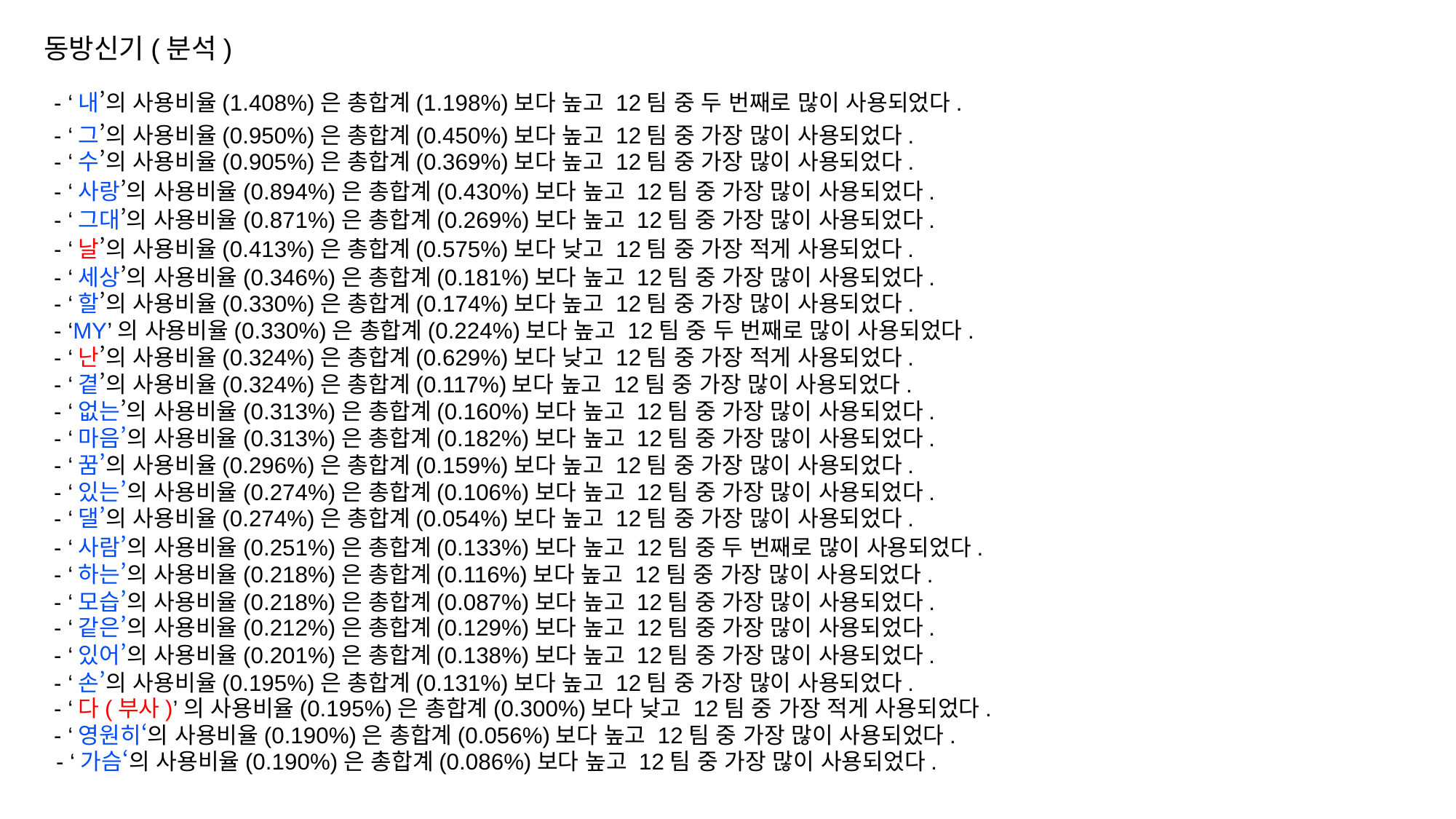

동방신기(분석)
- ‘내’의 사용비율(1.408%)은 총합계(1.198%)보다 높고 12팀 중 두 번째로 많이 사용되었다.
- ‘그’의 사용비율(0.950%)은 총합계(0.450%)보다 높고 12팀 중 가장 많이 사용되었다.
- ‘수’의 사용비율(0.905%)은 총합계(0.369%)보다 높고 12팀 중 가장 많이 사용되었다.
- ‘사랑’의 사용비율(0.894%)은 총합계(0.430%)보다 높고 12팀 중 가장 많이 사용되었다.
- ‘그대’의 사용비율(0.871%)은 총합계(0.269%)보다 높고 12팀 중 가장 많이 사용되었다.
- ‘날’의 사용비율(0.413%)은 총합계(0.575%)보다 낮고 12팀 중 가장 적게 사용되었다.
- ‘세상’의 사용비율(0.346%)은 총합계(0.181%)보다 높고 12팀 중 가장 많이 사용되었다.
- ‘할’의 사용비율(0.330%)은 총합계(0.174%)보다 높고 12팀 중 가장 많이 사용되었다.
- ‘MY’의 사용비율(0.330%)은 총합계(0.224%)보다 높고 12팀 중 두 번째로 많이 사용되었다.
- ‘난’의 사용비율(0.324%)은 총합계(0.629%)보다 낮고 12팀 중 가장 적게 사용되었다.
- ‘곁’의 사용비율(0.324%)은 총합계(0.117%)보다 높고 12팀 중 가장 많이 사용되었다.
- ‘없는’의 사용비율(0.313%)은 총합계(0.160%)보다 높고 12팀 중 가장 많이 사용되었다.
- ‘마음’의 사용비율(0.313%)은 총합계(0.182%)보다 높고 12팀 중 가장 많이 사용되었다.
- ‘꿈’의 사용비율(0.296%)은 총합계(0.159%)보다 높고 12팀 중 가장 많이 사용되었다.
- ‘있는’의 사용비율(0.274%)은 총합계(0.106%)보다 높고 12팀 중 가장 많이 사용되었다.
- ‘댈’의 사용비율(0.274%)은 총합계(0.054%)보다 높고 12팀 중 가장 많이 사용되었다.
- ‘사람’의 사용비율(0.251%)은 총합계(0.133%)보다 높고 12팀 중 두 번째로 많이 사용되었다.
- ‘하는’의 사용비율(0.218%)은 총합계(0.116%)보다 높고 12팀 중 가장 많이 사용되었다.
- ‘모습’의 사용비율(0.218%)은 총합계(0.087%)보다 높고 12팀 중 가장 많이 사용되었다.
- ‘같은’의 사용비율(0.212%)은 총합계(0.129%)보다 높고 12팀 중 가장 많이 사용되었다.
- ‘있어’의 사용비율(0.201%)은 총합계(0.138%)보다 높고 12팀 중 가장 많이 사용되었다.
- ‘손’의 사용비율(0.195%)은 총합계(0.131%)보다 높고 12팀 중 가장 많이 사용되었다.
- ‘다(부사)’의 사용비율(0.195%)은 총합계(0.300%)보다 낮고 12팀 중 가장 적게 사용되었다.
- ‘영원히‘의 사용비율(0.190%)은 총합계(0.056%)보다 높고 12팀 중 가장 많이 사용되었다.
- ‘가슴‘의 사용비율(0.190%)은 총합계(0.086%)보다 높고 12팀 중 가장 많이 사용되었다.